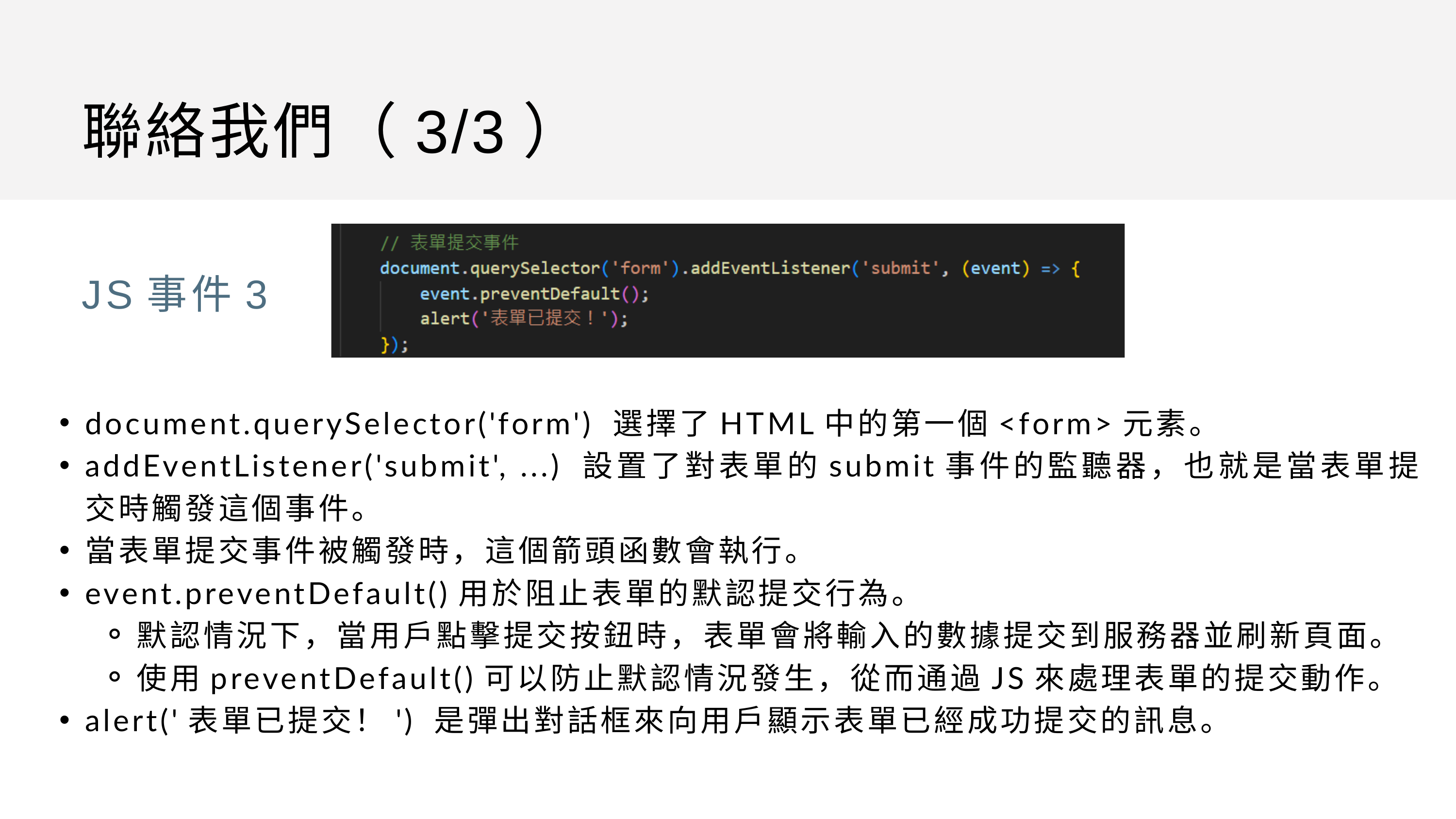

聯絡我們（3/3）

JS事件3
document.querySelector('form') 選擇了HTML中的第一個<form>元素。
addEventListener('submit', ...) 設置了對表單的submit事件的監聽器，也就是當表單提交時觸發這個事件。
當表單提交事件被觸發時，這個箭頭函數會執行。
event.preventDefault()用於阻止表單的默認提交行為。
默認情況下，當用戶點擊提交按鈕時，表單會將輸入的數據提交到服務器並刷新頁面。
使用preventDefault()可以防止默認情況發生，從而通過JS來處理表單的提交動作。
alert('表單已提交！') 是彈出對話框來向用戶顯示表單已經成功提交的訊息。